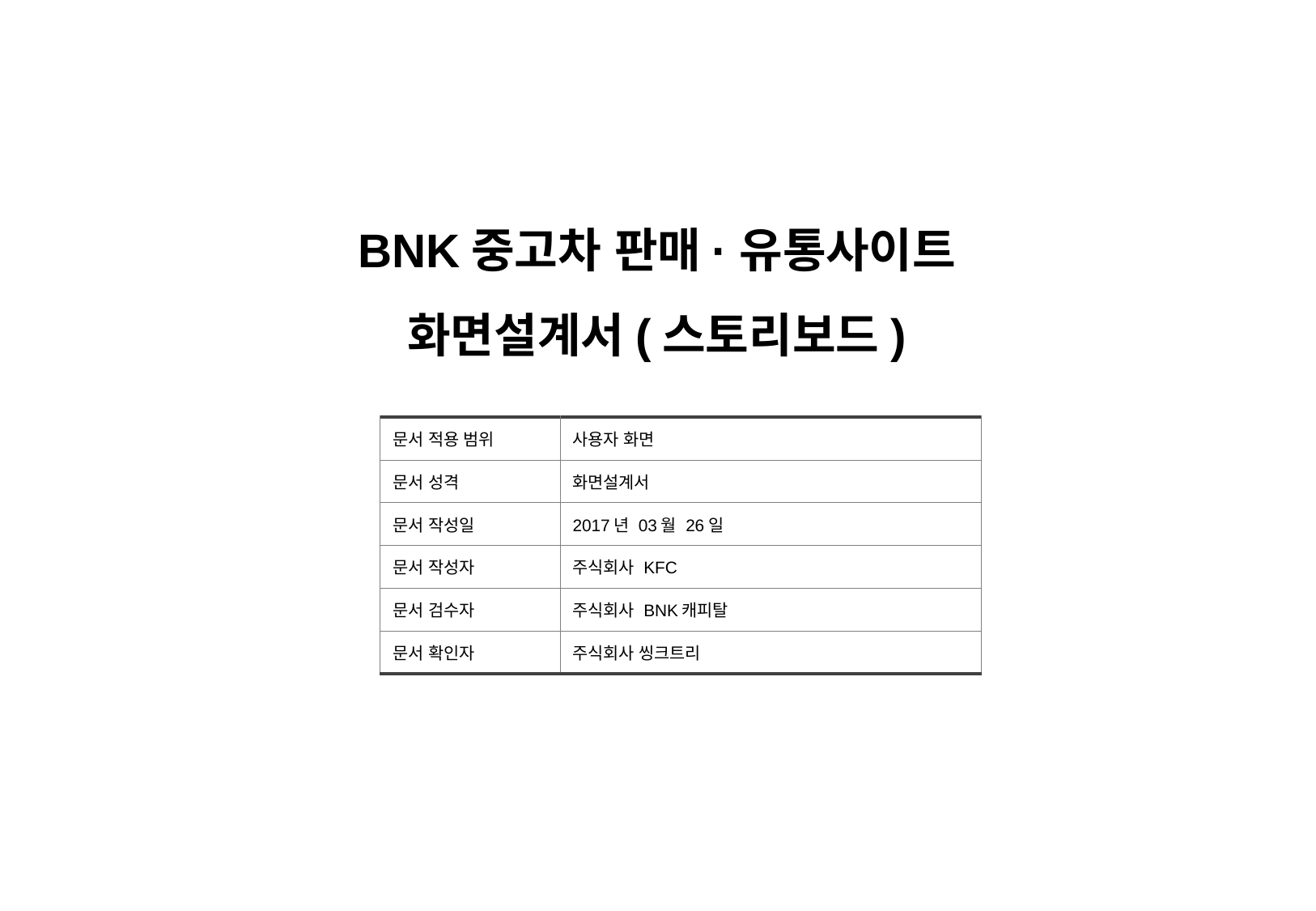

BNK중고차 판매·유통사이트
화면설계서(스토리보드)
| 문서 적용 범위 | 사용자 화면 |
| --- | --- |
| 문서 성격 | 화면설계서 |
| 문서 작성일 | 2017년 03월 26일 |
| 문서 작성자 | 주식회사 KFC |
| 문서 검수자 | 주식회사 BNK캐피탈 |
| 문서 확인자 | 주식회사 씽크트리 |